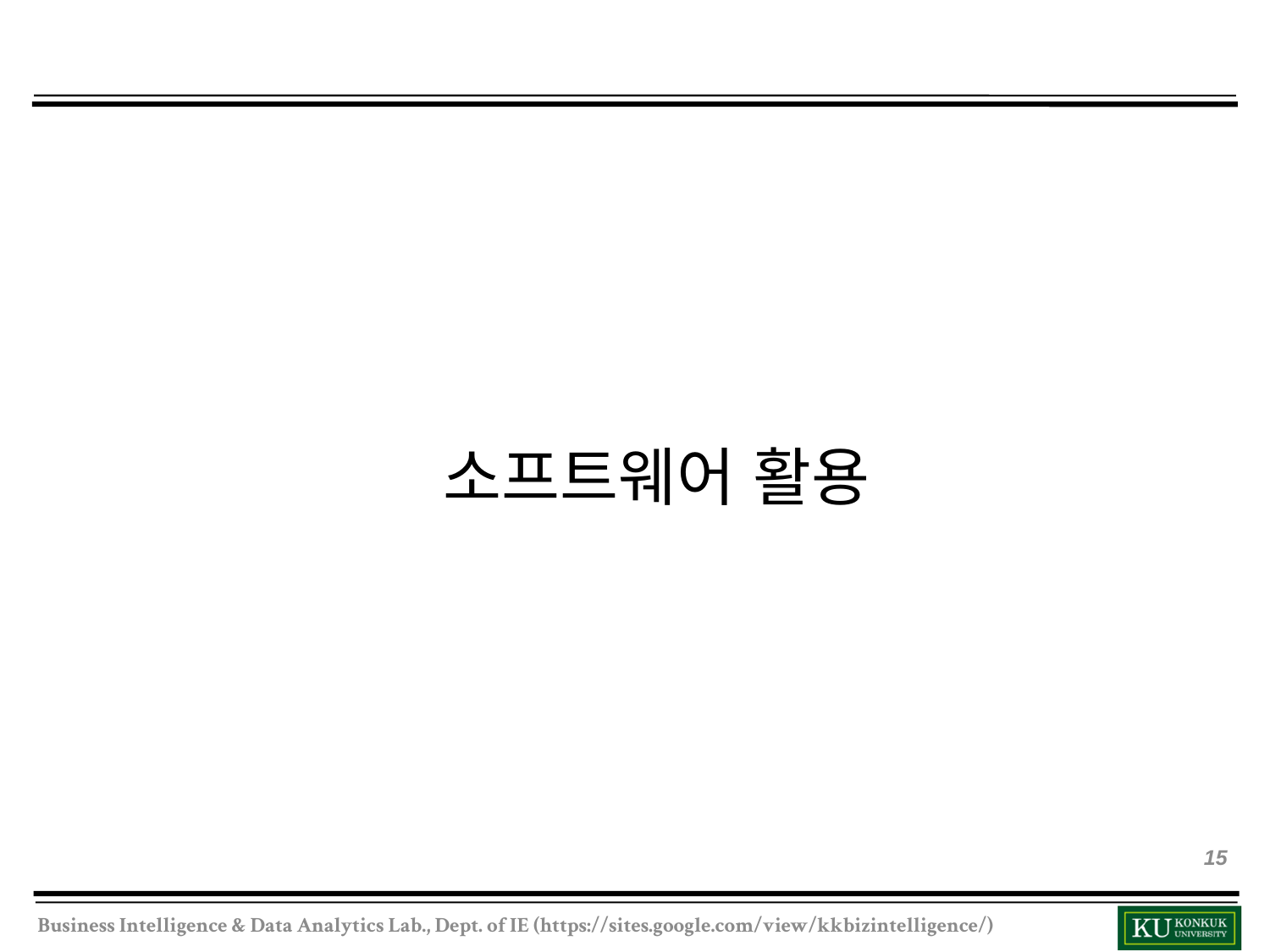

소프트웨어 활용
15
Business Intelligence & Data Analytics Lab., Dept. of IE (https://sites.google.com/view/kkbizintelligence/)